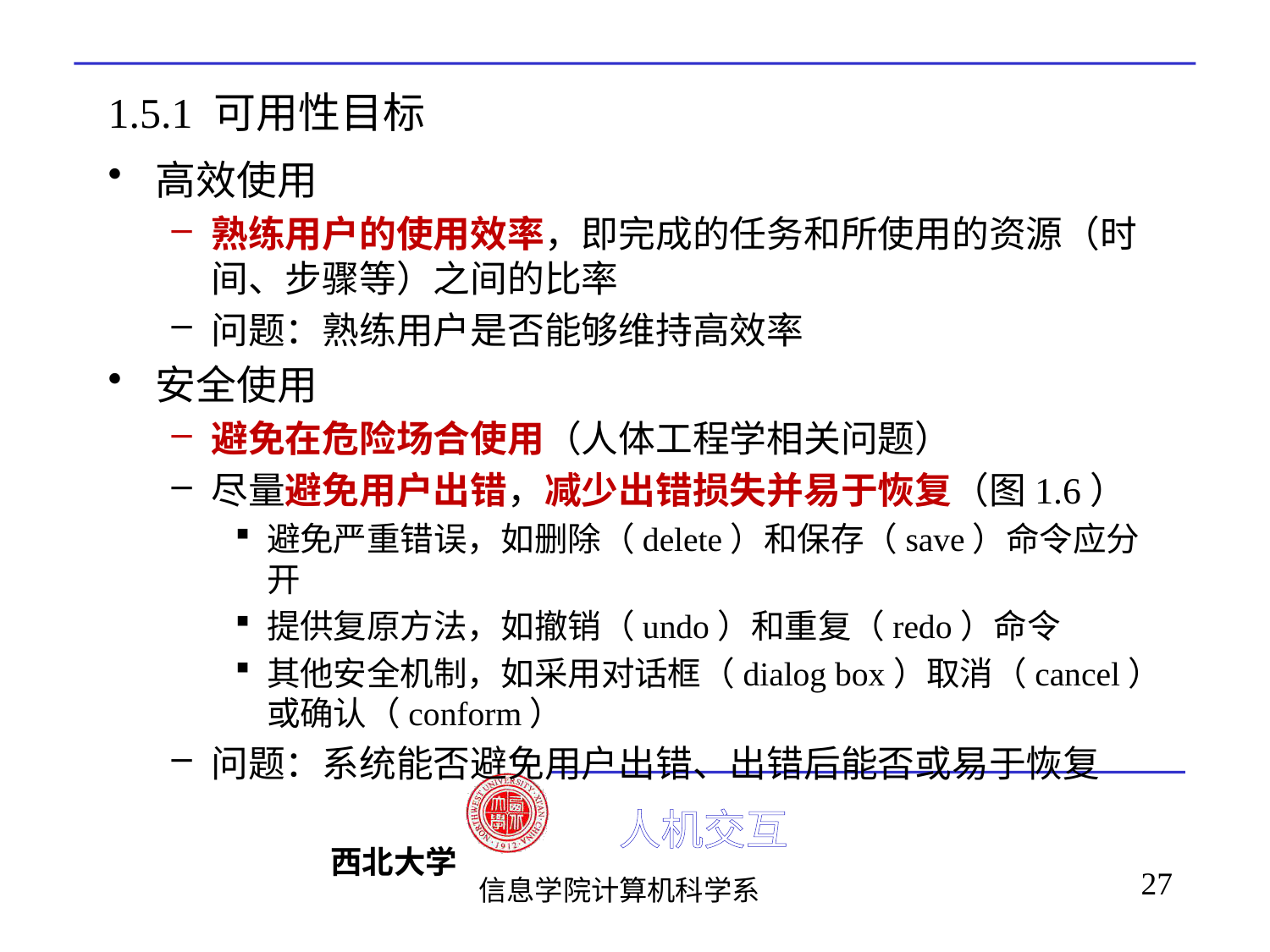

# 1.5.1 可用性目标
高效使用
熟练用户的使用效率，即完成的任务和所使用的资源（时间、步骤等）之间的比率
问题：熟练用户是否能够维持高效率
安全使用
避免在危险场合使用（人体工程学相关问题）
尽量避免用户出错，减少出错损失并易于恢复（图1.6）
避免严重错误，如删除（delete）和保存（save）命令应分开
提供复原方法，如撤销（undo）和重复（redo）命令
其他安全机制，如采用对话框（dialog box）取消（cancel）或确认（conform）
问题：系统能否避免用户出错、出错后能否或易于恢复
27